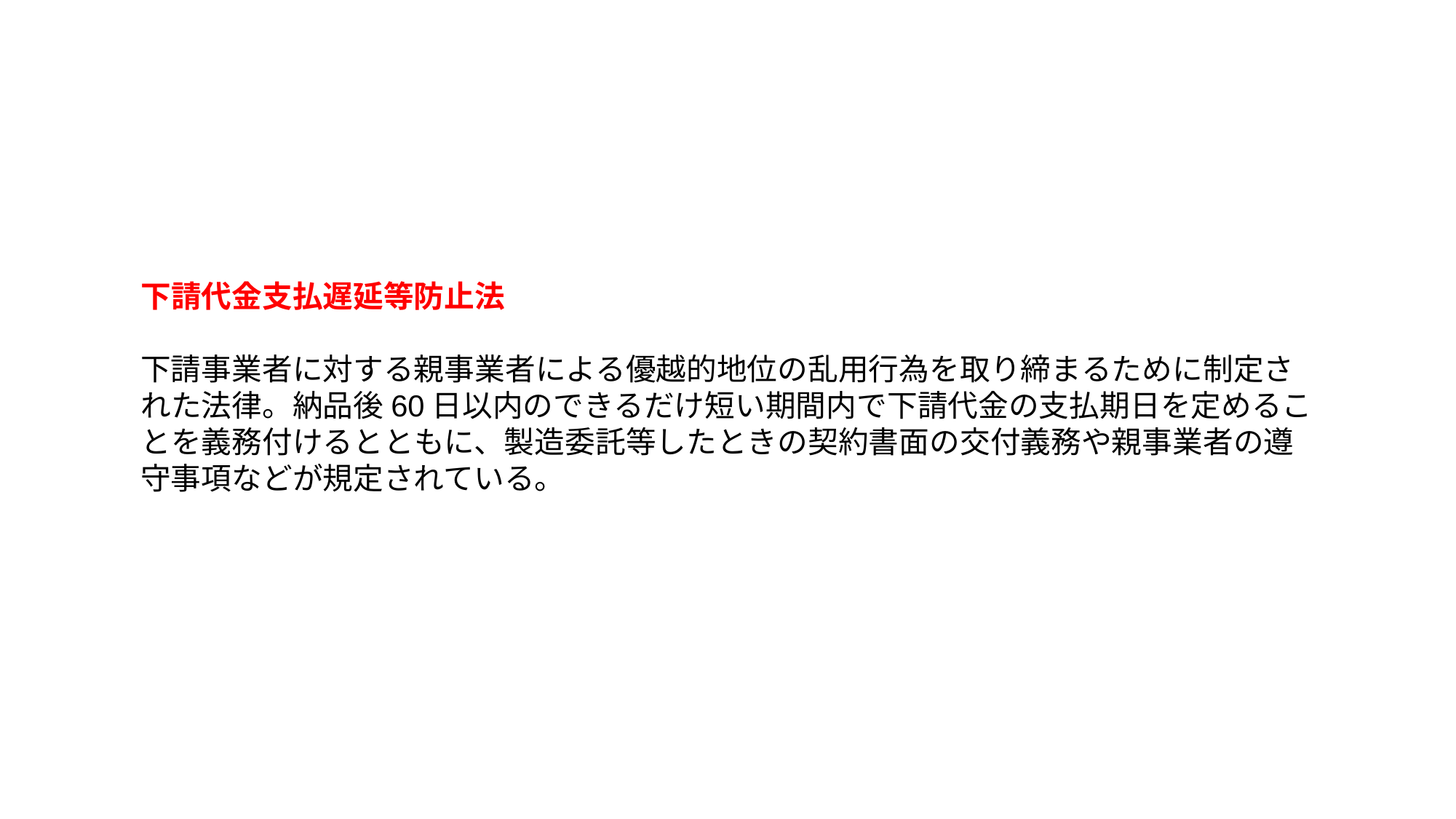

下請代金支払遅延等防止法

下請事業者に対する親事業者による優越的地位の乱用行為を取り締まるために制定された法律。納品後60日以内のできるだけ短い期間内で下請代金の支払期日を定めることを義務付けるとともに、製造委託等したときの契約書面の交付義務や親事業者の遵守事項などが規定されている。